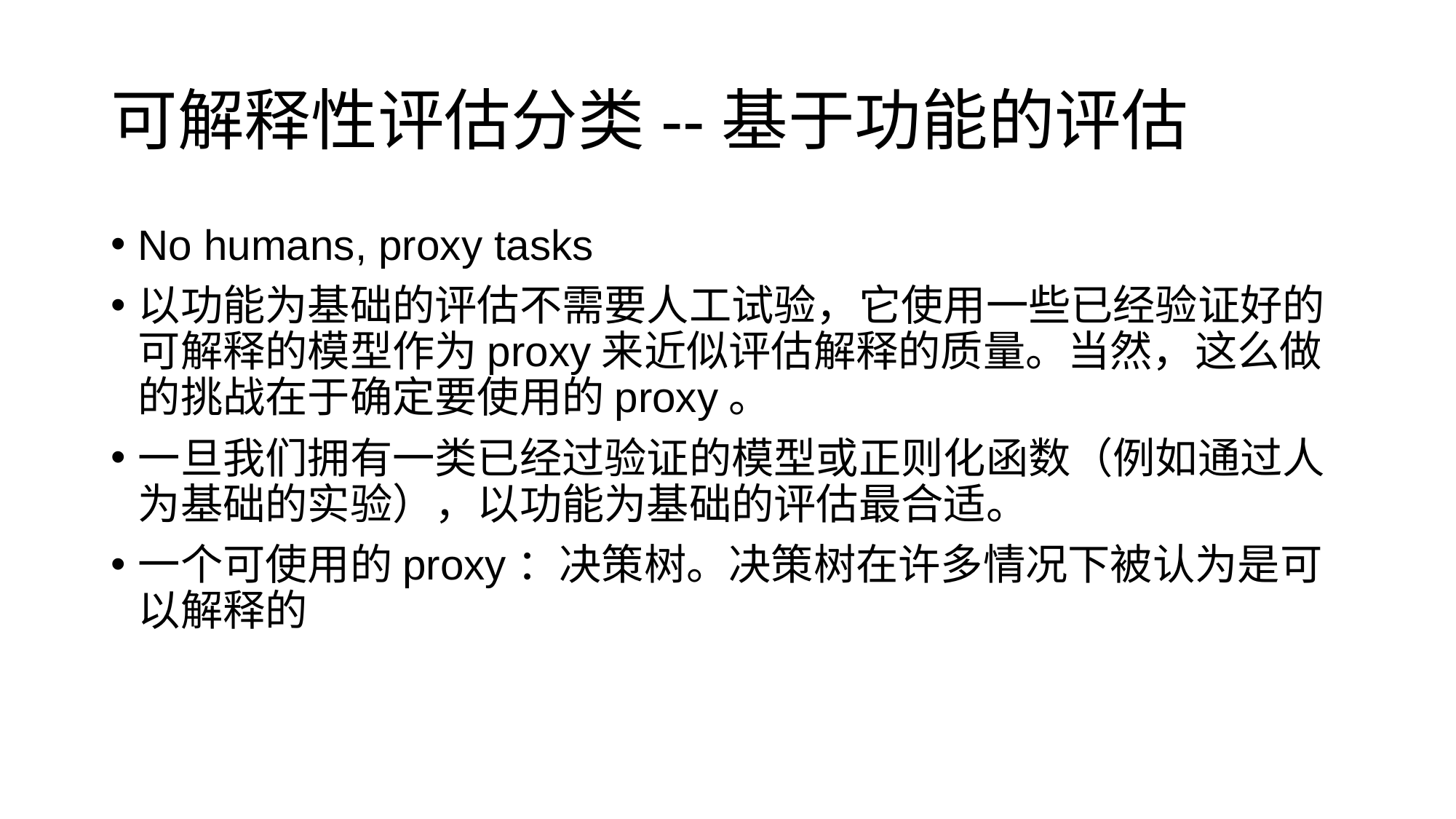

# 可解释性评估分类--基于功能的评估
No humans, proxy tasks
以功能为基础的评估不需要人工试验，它使用一些已经验证好的可解释的模型作为proxy来近似评估解释的质量。当然，这么做的挑战在于确定要使用的proxy。
一旦我们拥有一类已经过验证的模型或正则化函数（例如通过人为基础的实验），以功能为基础的评估最合适。
一个可使用的proxy：决策树。决策树在许多情况下被认为是可以解释的